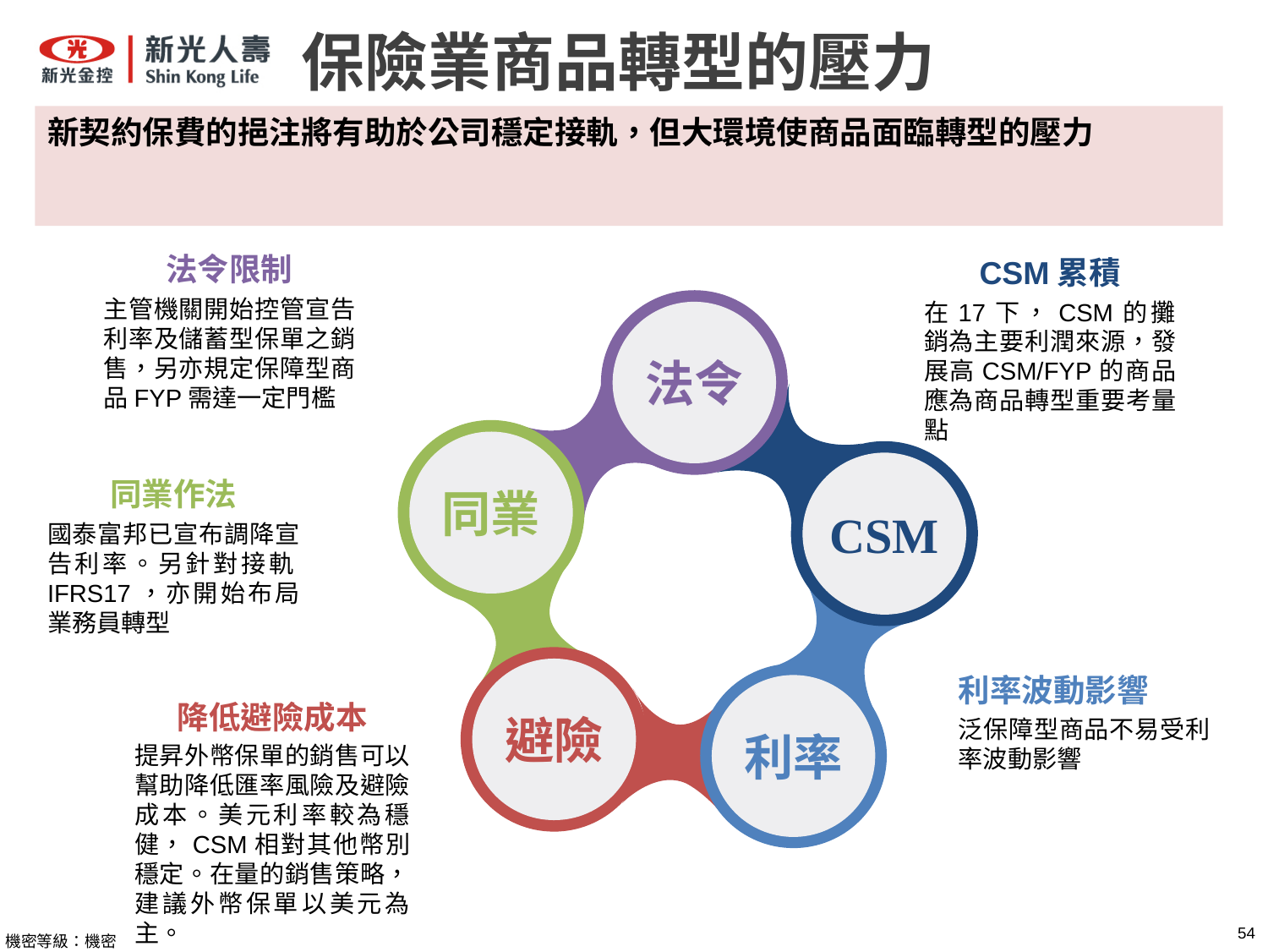

保險業商品轉型的壓力
新契約保費的挹注將有助於公司穩定接軌，但大環境使商品面臨轉型的壓力
法令限制
主管機關開始控管宣告利率及儲蓄型保單之銷售，另亦規定保障型商品FYP需達一定門檻
CSM累積
在17下，CSM的攤銷為主要利潤來源，發展高CSM/FYP的商品應為商品轉型重要考量點

法令

同業

CSM

避險

利率

同業作法
國泰富邦已宣布調降宣告利率。另針對接軌IFRS17，亦開始布局業務員轉型
利率波動影響
泛保障型商品不易受利率波動影響
降低避險成本
提昇外幣保單的銷售可以幫助降低匯率風險及避險成本。美元利率較為穩健，CSM相對其他幣別穩定。在量的銷售策略，建議外幣保單以美元為主。